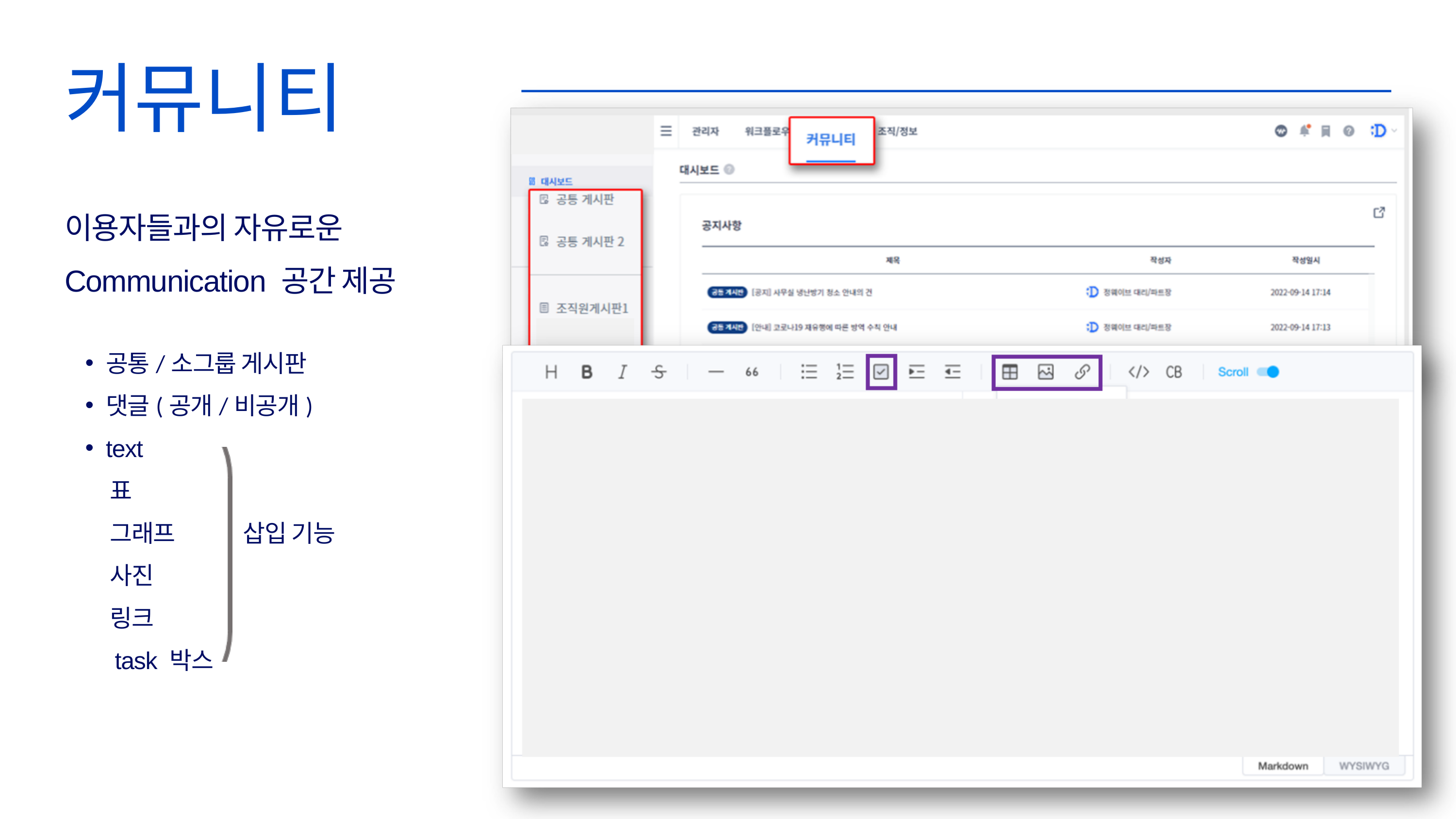

커뮤니티

이용자들과의 자유로운
Communication 공간 제공

공통/소그룹 게시판
댓글(공개/비공개)
text
        표
        그래프              삽입 기능
        사진
        링크
        task 박스